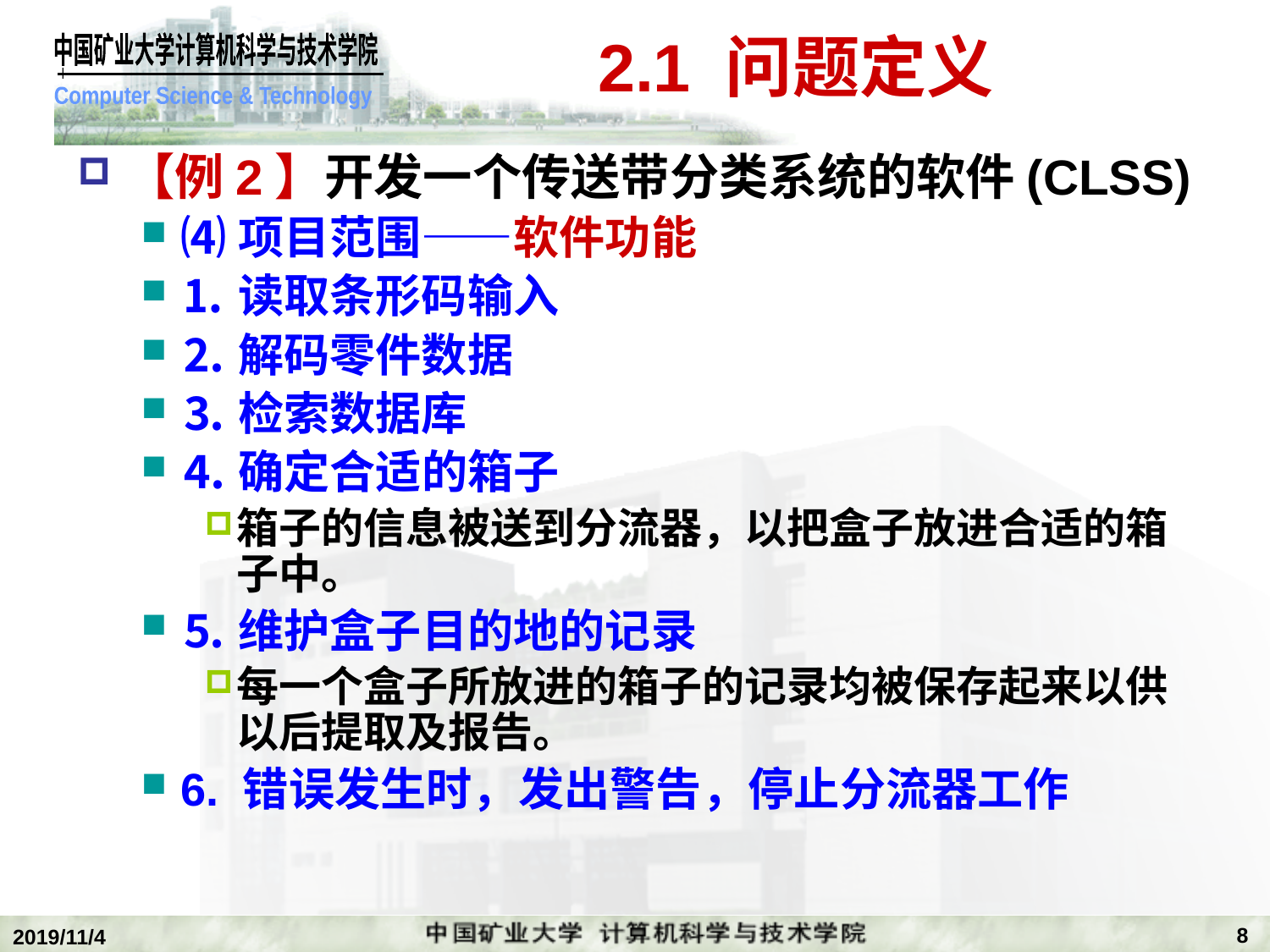

# 2.1 问题定义
【例2】开发一个传送带分类系统的软件(CLSS)
⑷项目范围——软件功能
⒈读取条形码输入
⒉解码零件数据
⒊检索数据库
⒋确定合适的箱子
箱子的信息被送到分流器，以把盒子放进合适的箱子中。
⒌维护盒子目的地的记录
每一个盒子所放进的箱子的记录均被保存起来以供以后提取及报告。
6. 错误发生时，发出警告，停止分流器工作
8
2019/11/4